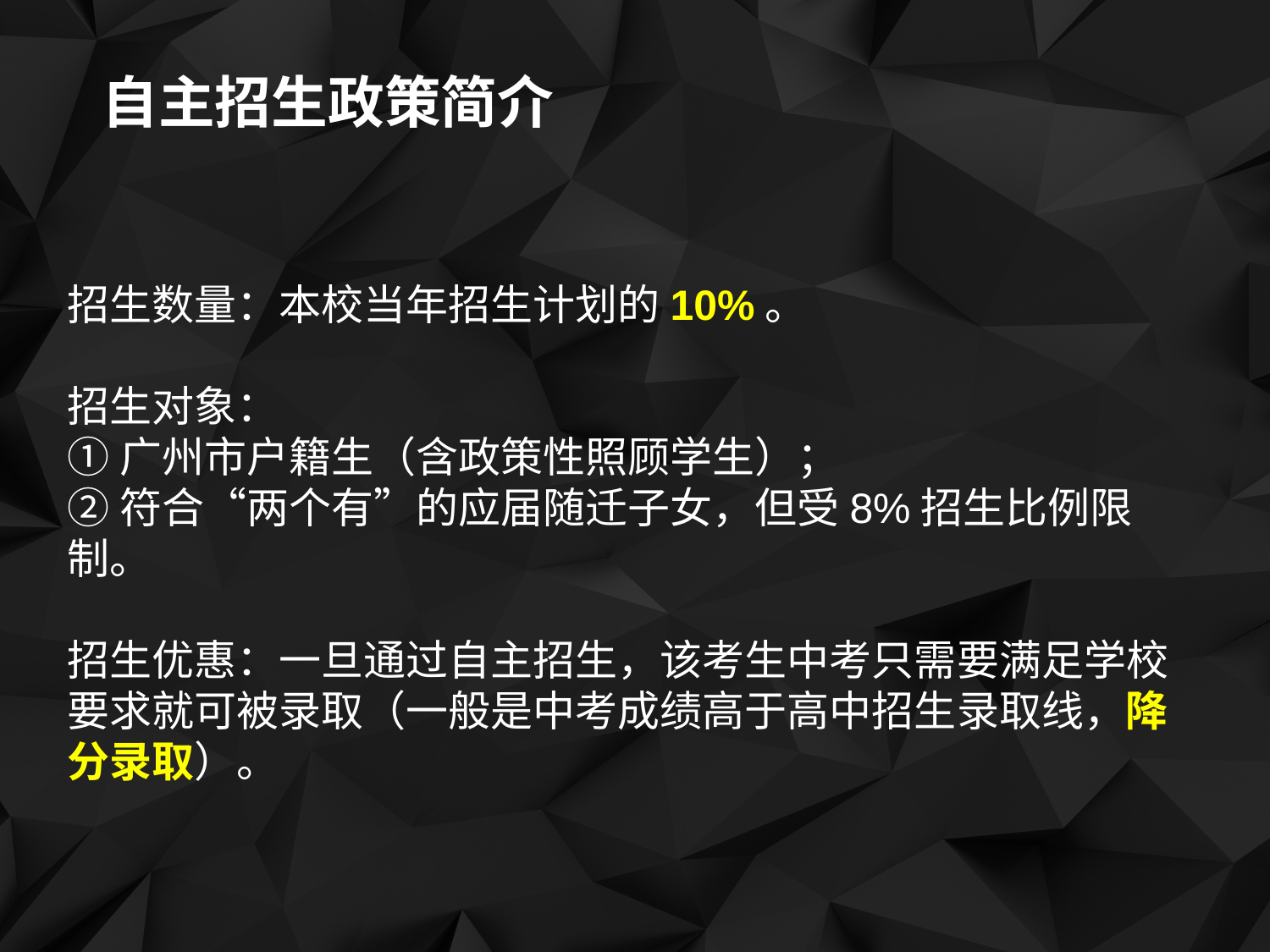

# 自主招生政策简介
招生数量：本校当年招生计划的10%。

招生对象：
①广州市户籍生（含政策性照顾学生）；
②符合“两个有”的应届随迁子女，但受8%招生比例限制。

招生优惠：一旦通过自主招生，该考生中考只需要满足学校要求就可被录取（一般是中考成绩高于高中招生录取线，降分录取）。